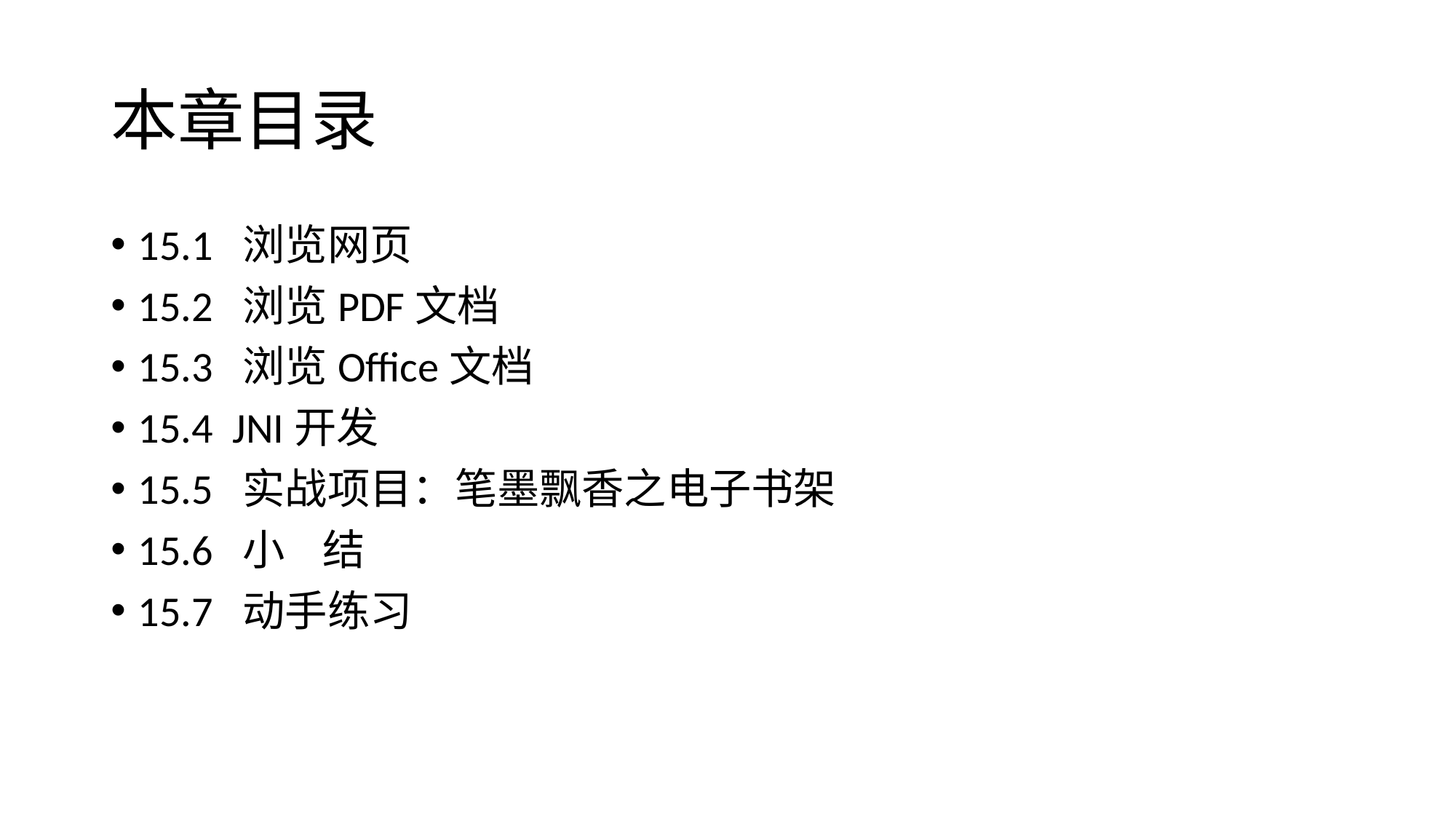

# 本章目录
15.1  浏览网页
15.2  浏览PDF文档
15.3  浏览Office文档
15.4  JNI开发
15.5  实战项目：笔墨飘香之电子书架
15.6  小    结
15.7  动手练习